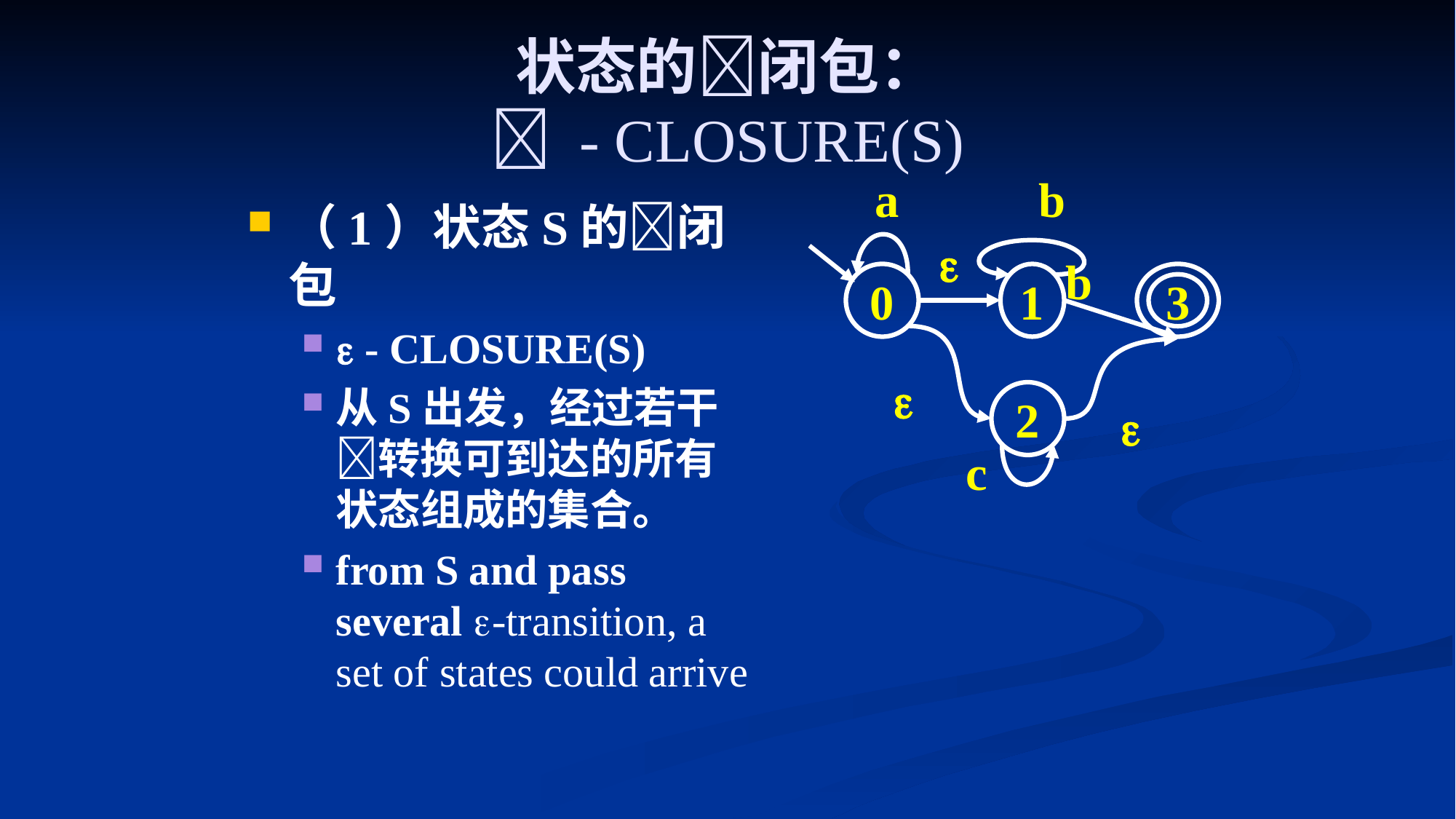

# 状态的ε闭包： ε - CLOSURE(S)
a
b
ε

b
0
1
3
ε
2
ε
c
（1）状态S的ε闭包
ε - CLOSURE(S)
从S出发，经过若干ε转换可到达的所有状态组成的集合。
from S and pass several ε-transition, a set of states could arrive

78